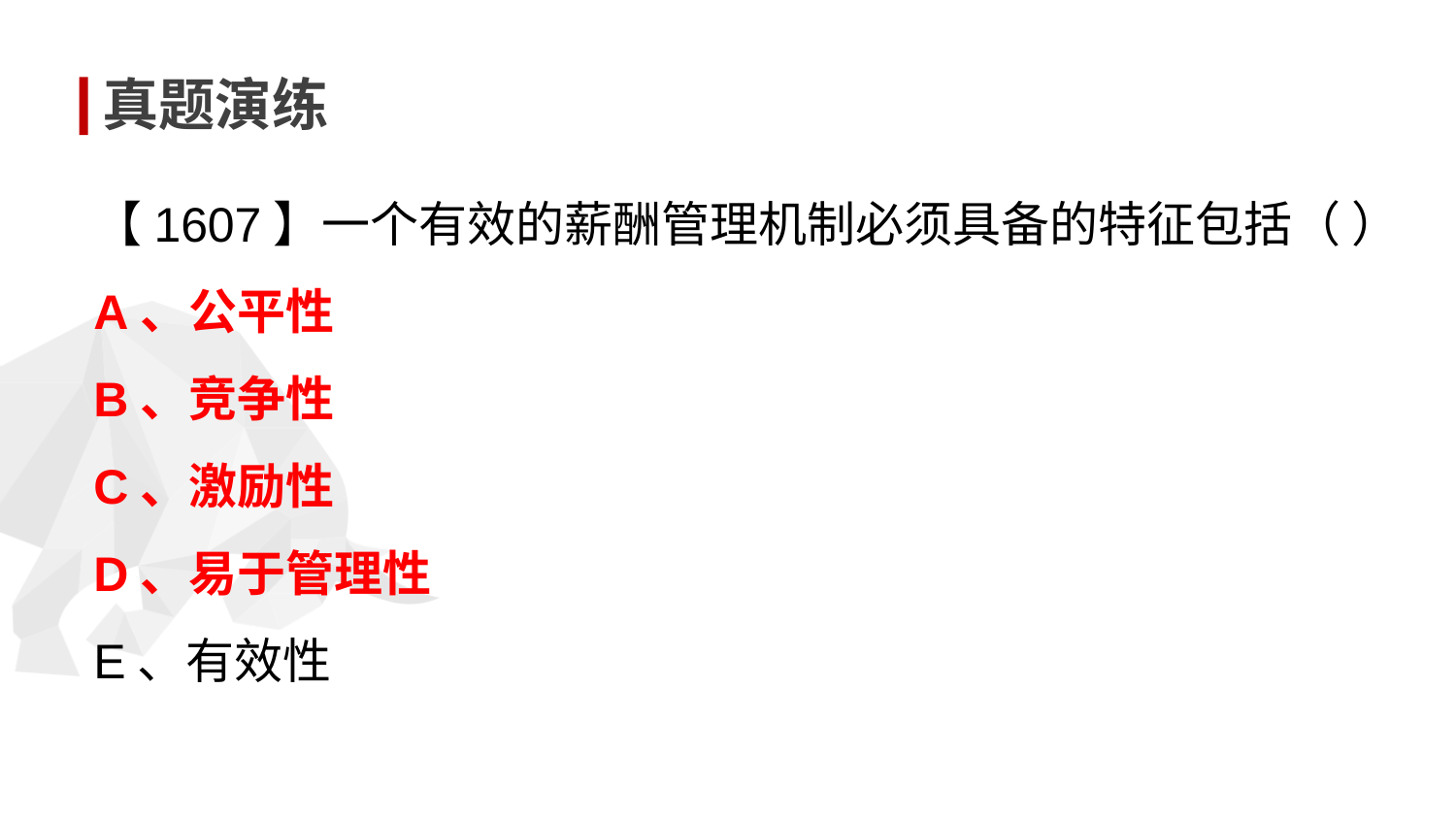

真题演练
【1607】一个有效的薪酬管理机制必须具备的特征包括（ ）
A、公平性
B、竞争性
C、激励性
D、易于管理性
E、有效性